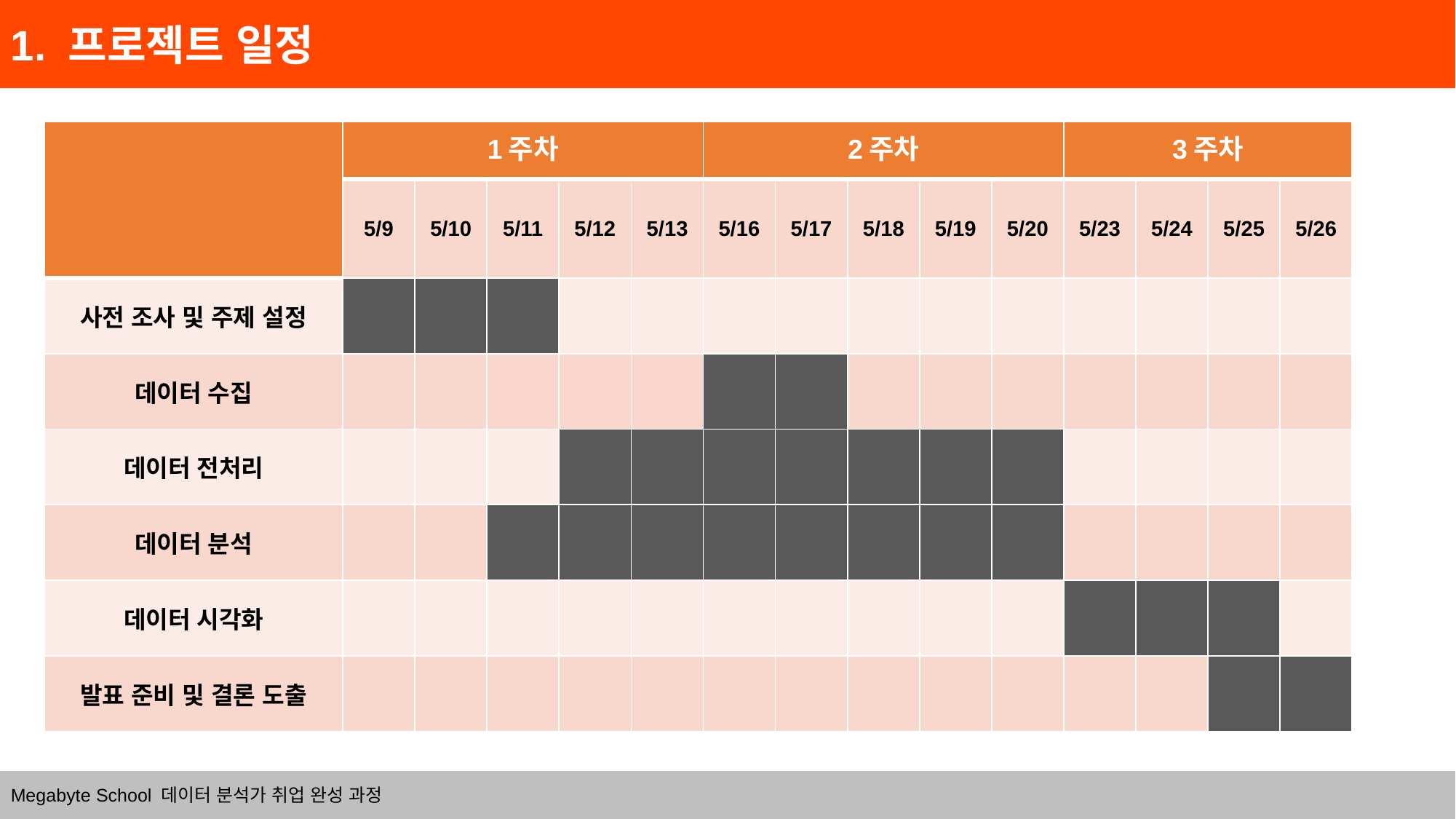

1. 프로젝트 일정
|  | 1주차 |  |  |  |  | 2주차 |  |  |  |  | 3주차 | 3 |  |  |
| --- | --- | --- | --- | --- | --- | --- | --- | --- | --- | --- | --- | --- | --- | --- |
|  | 5/9 | 5/10 | 5/11 | 5/12 | 5/13 | 5/16 | 5/17 | 5/18 | 5/19 | 5/20 | 5/23 | 5/24 | 5/25 | 5/26 |
| 사전 조사 및 주제 설정 |  |  |  |  |  |  |  |  |  |  |  |  |  |  |
| 데이터 수집 |  |  |  |  |  |  |  |  |  |  |  |  |  |  |
| 데이터 전처리 |  |  |  |  |  |  |  |  |  |  |  |  |  |  |
| 데이터 분석 |  |  |  |  |  |  |  |  |  |  |  |  |  |  |
| 데이터 시각화 |  |  |  |  |  |  |  |  |  |  |  |  |  |  |
| 발표 준비 및 결론 도출 |  |  |  |  |  |  |  |  |  |  |  |  |  |  |
Megabyte School 데이터 분석가 취업 완성 과정